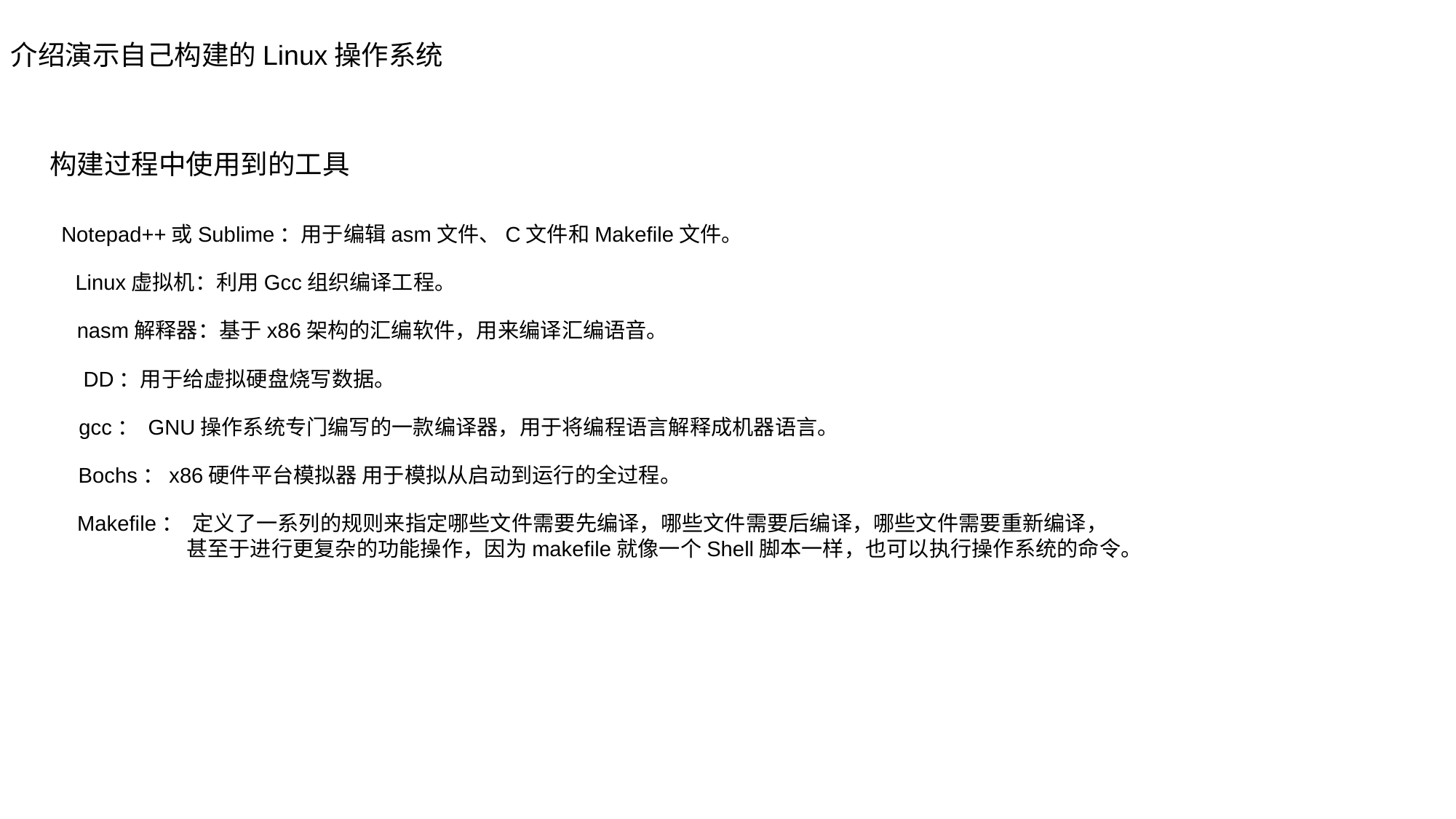

介绍演示自己构建的Linux操作系统
构建过程中使用到的工具
Notepad++或Sublime：用于编辑asm文件、C文件和Makefile文件。
Linux虚拟机：利用Gcc组织编译工程。
nasm解释器：基于x86架构的汇编软件，用来编译汇编语音。
DD：用于给虚拟硬盘烧写数据。
gcc： GNU操作系统专门编写的一款编译器，用于将编程语言解释成机器语言。
Bochs：x86硬件平台模拟器 用于模拟从启动到运行的全过程。
Makefile：  定义了一系列的规则来指定哪些文件需要先编译，哪些文件需要后编译，哪些文件需要重新编译，
  	甚至于进行更复杂的功能操作，因为makefile就像一个Shell脚本一样，也可以执行操作系统的命令。